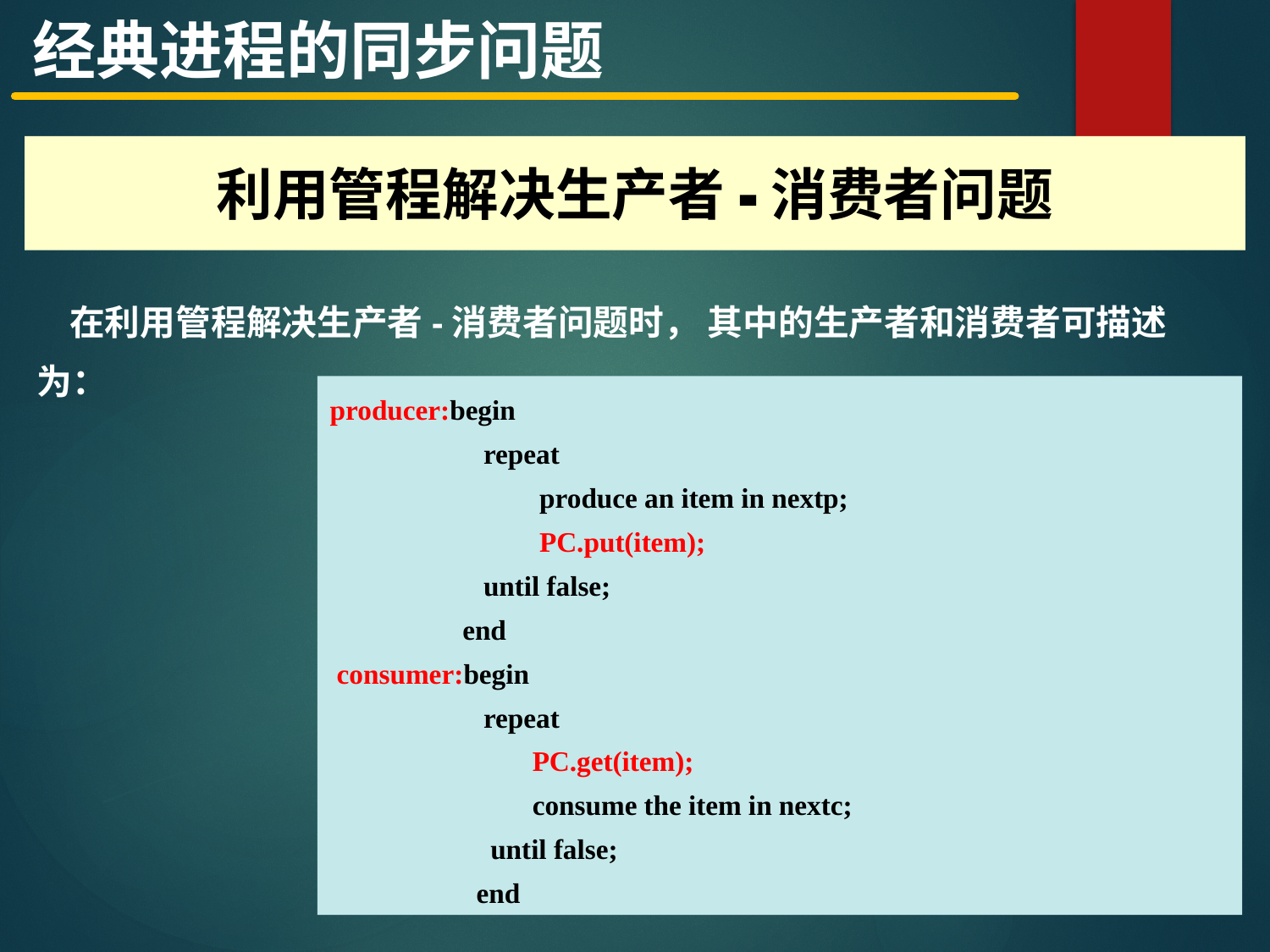

经典进程的同步问题
利用管程解决生产者-消费者问题
   在利用管程解决生产者-消费者问题时， 其中的生产者和消费者可描述为：
producer:begin
                      repeat
                              produce an item in nextp;
                              PC.put(item);
                      until false;
                   end
 consumer:begin
                      repeat
                             PC.get(item);
                             consume the item in nextc;
                       until false;
                     end